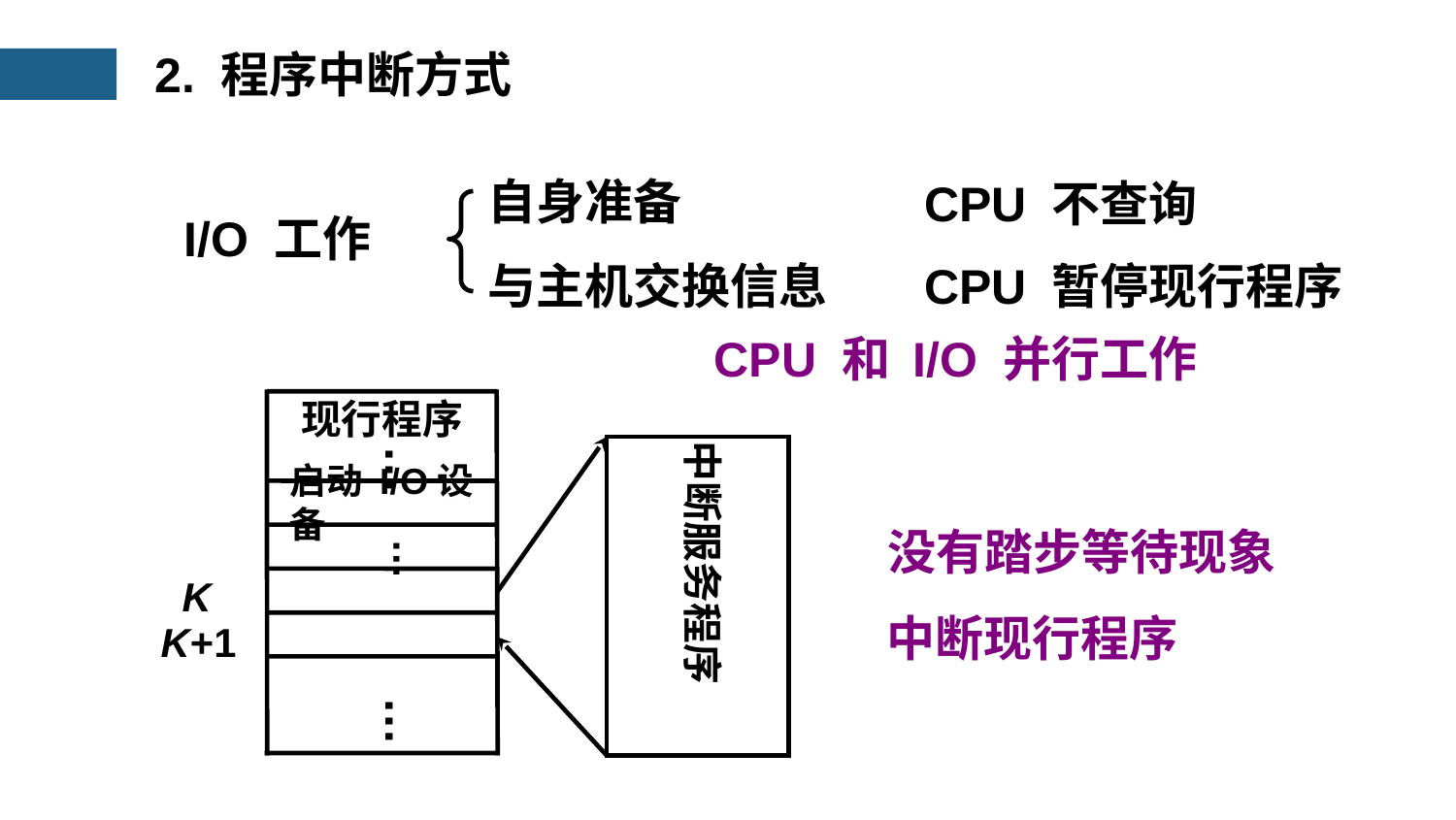

2. 程序中断方式
自身准备
与主机交换信息
CPU 不查询

I/O 工作
CPU 暂停现行程序
CPU 和 I/O 并行工作

现行程序

中断服务程序
…

启动 I/O设备

…
K

K+1

…

没有踏步等待现象
中断现行程序